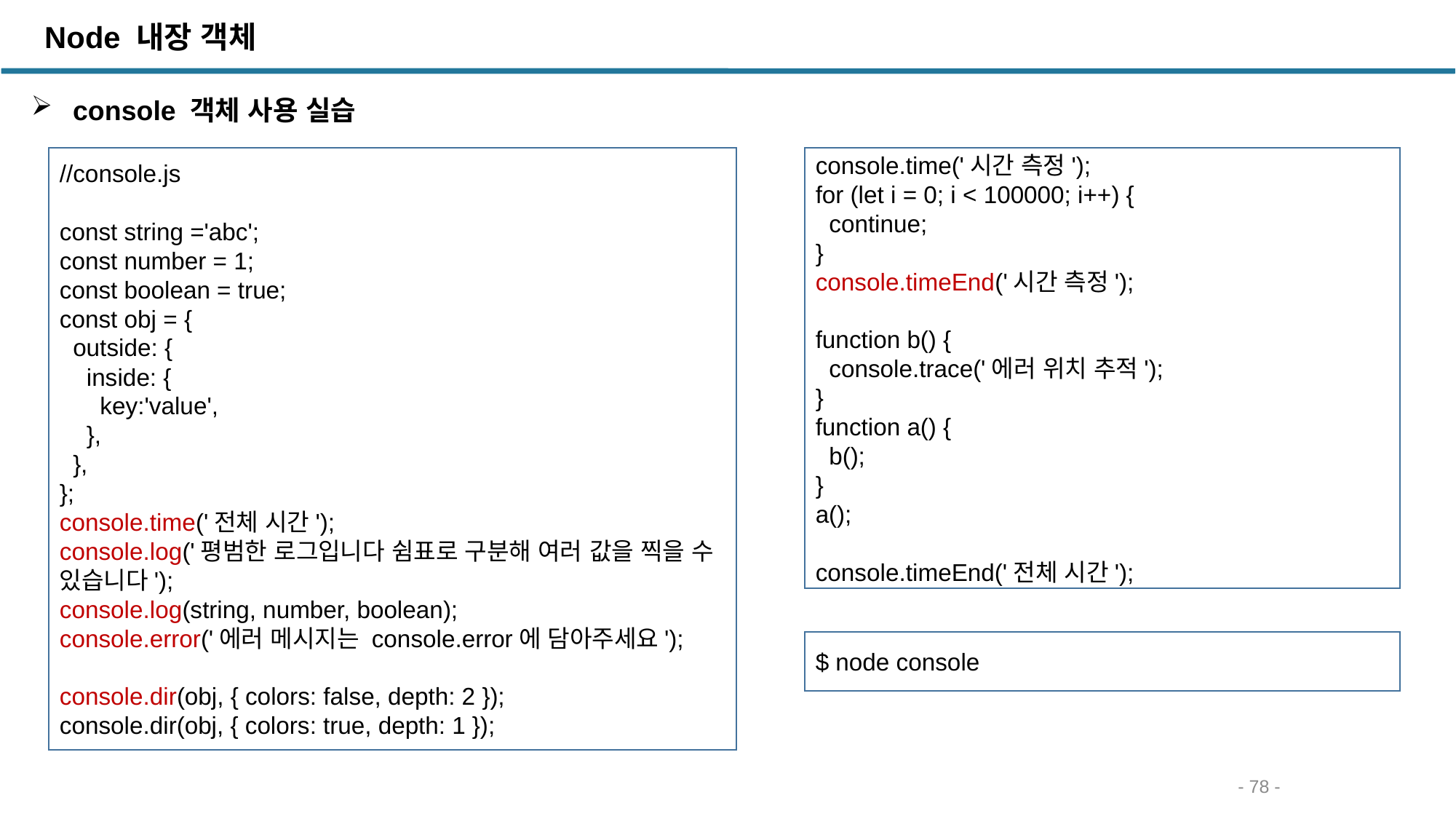

Node 내장 객체
 console 객체 사용 실습
//console.js

const string ='abc';
const number = 1;
const boolean = true;
const obj = {
  outside: {
    inside: {
      key:'value',
    },
  },
};
console.time('전체 시간');
console.log('평범한 로그입니다 쉼표로 구분해 여러 값을 찍을 수 있습니다');
console.log(string, number, boolean);
console.error('에러 메시지는 console.error에 담아주세요');

console.dir(obj, { colors: false, depth: 2 });
console.dir(obj, { colors: true, depth: 1 });
console.time('시간 측정');
for (let i = 0; i < 100000; i++) {
  continue;
}
console.timeEnd('시간 측정');

function b() {
  console.trace('에러 위치 추적');
}
function a() {
  b();
}
a();

console.timeEnd('전체 시간');
$ node console
- 78 -